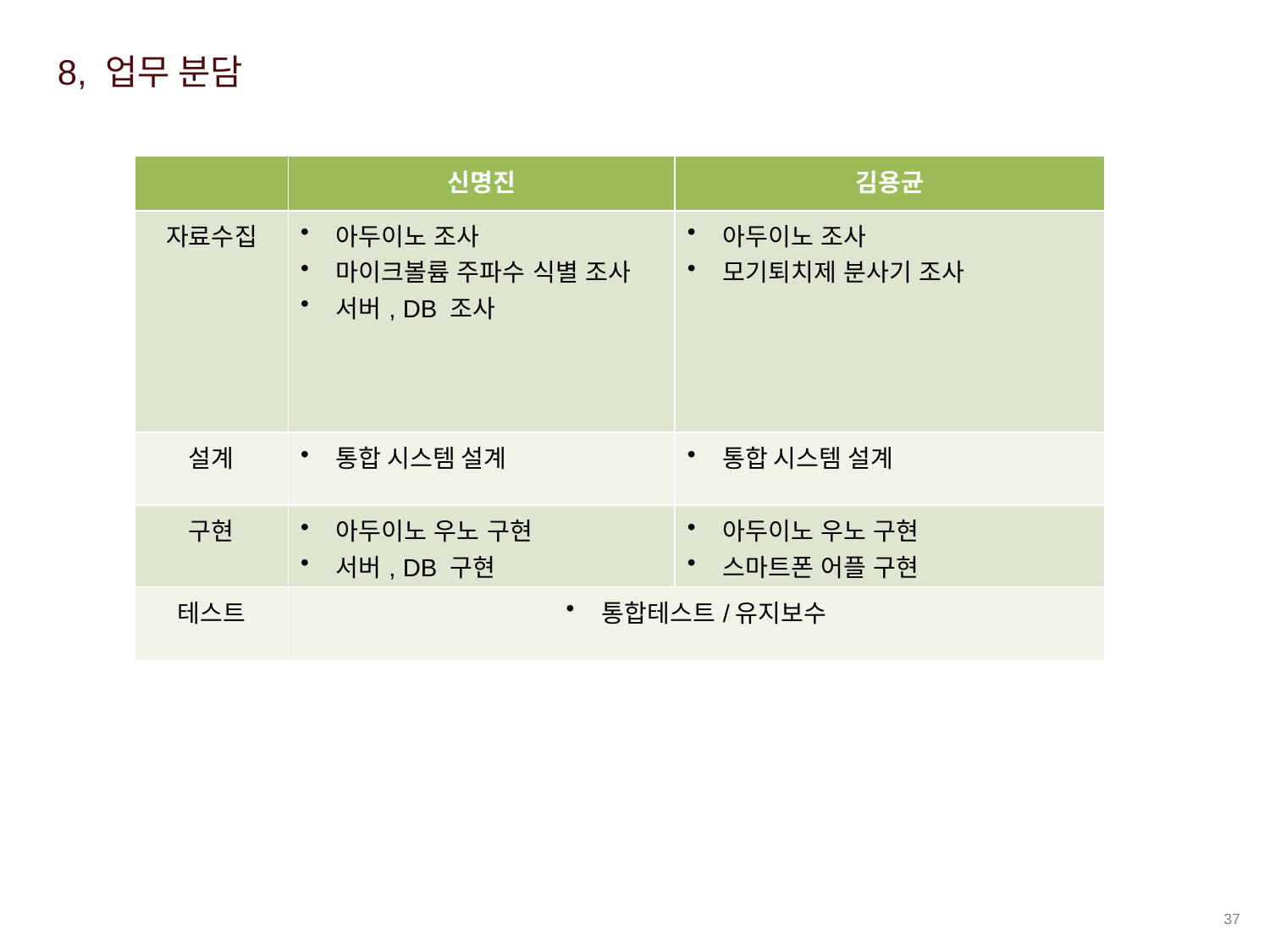

8, 업무 분담
|  | 신명진 | 김용균 |
| --- | --- | --- |
| 자료수집 | 아두이노 조사 마이크볼륨 주파수 식별 조사 서버, DB 조사 | 아두이노 조사 모기퇴치제 분사기 조사 |
| 설계 | 통합 시스템 설계 | 통합 시스템 설계 |
| 구현 | 아두이노 우노 구현 서버, DB 구현 | 아두이노 우노 구현 스마트폰 어플 구현 |
| 테스트 | 통합테스트/유지보수 |  |